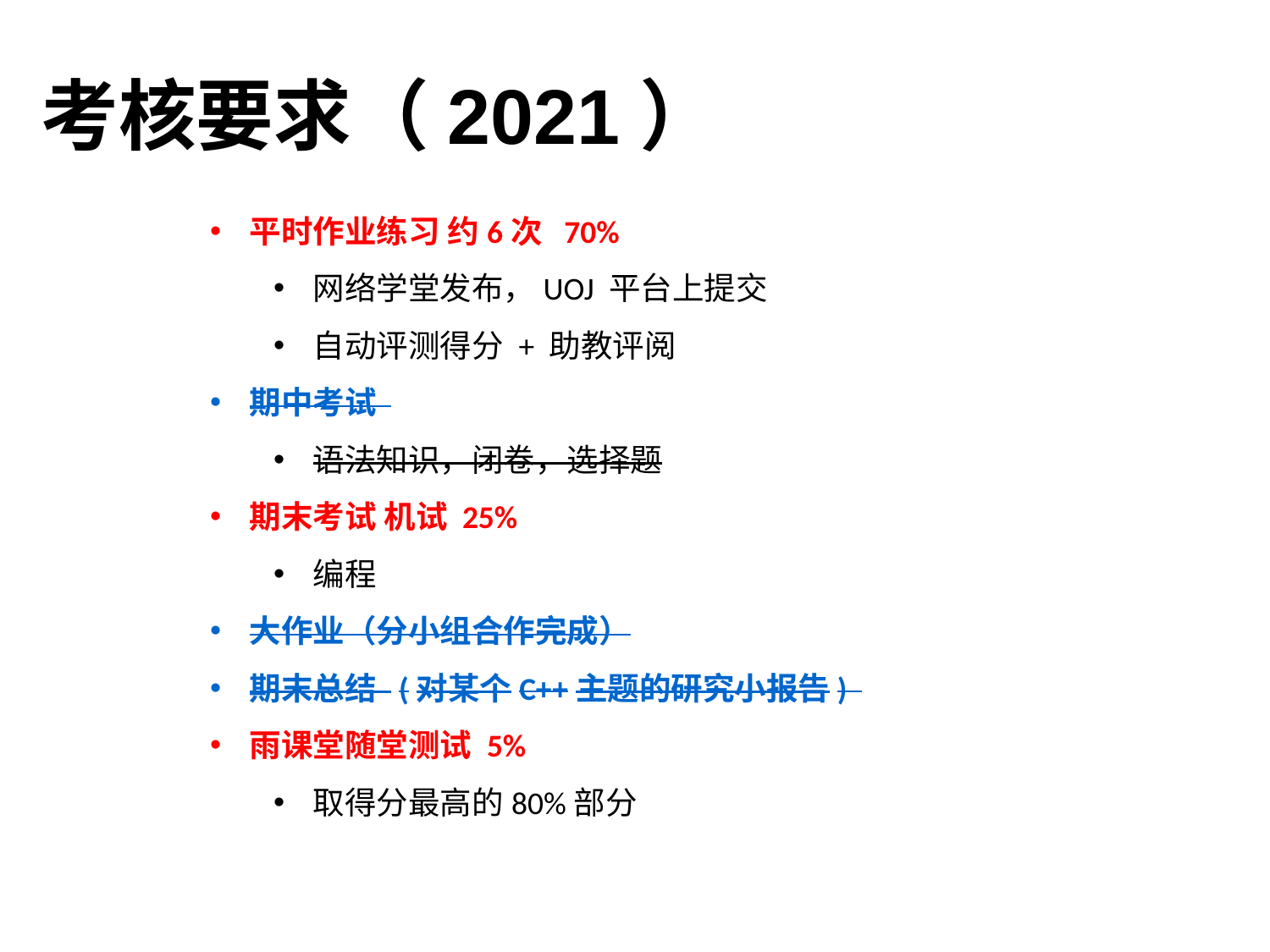

# 考核要求（2021）
平时作业练习 约6次  70%
网络学堂发布，UOJ 平台上提交
自动评测得分 + 助教评阅
期中考试
语法知识，闭卷，选择题
期末考试 机试 25%
编程
大作业（分小组合作完成）
期末总结  (对某个C++主题的研究小报告)
雨课堂随堂测试 5%
取得分最高的80%部分
25